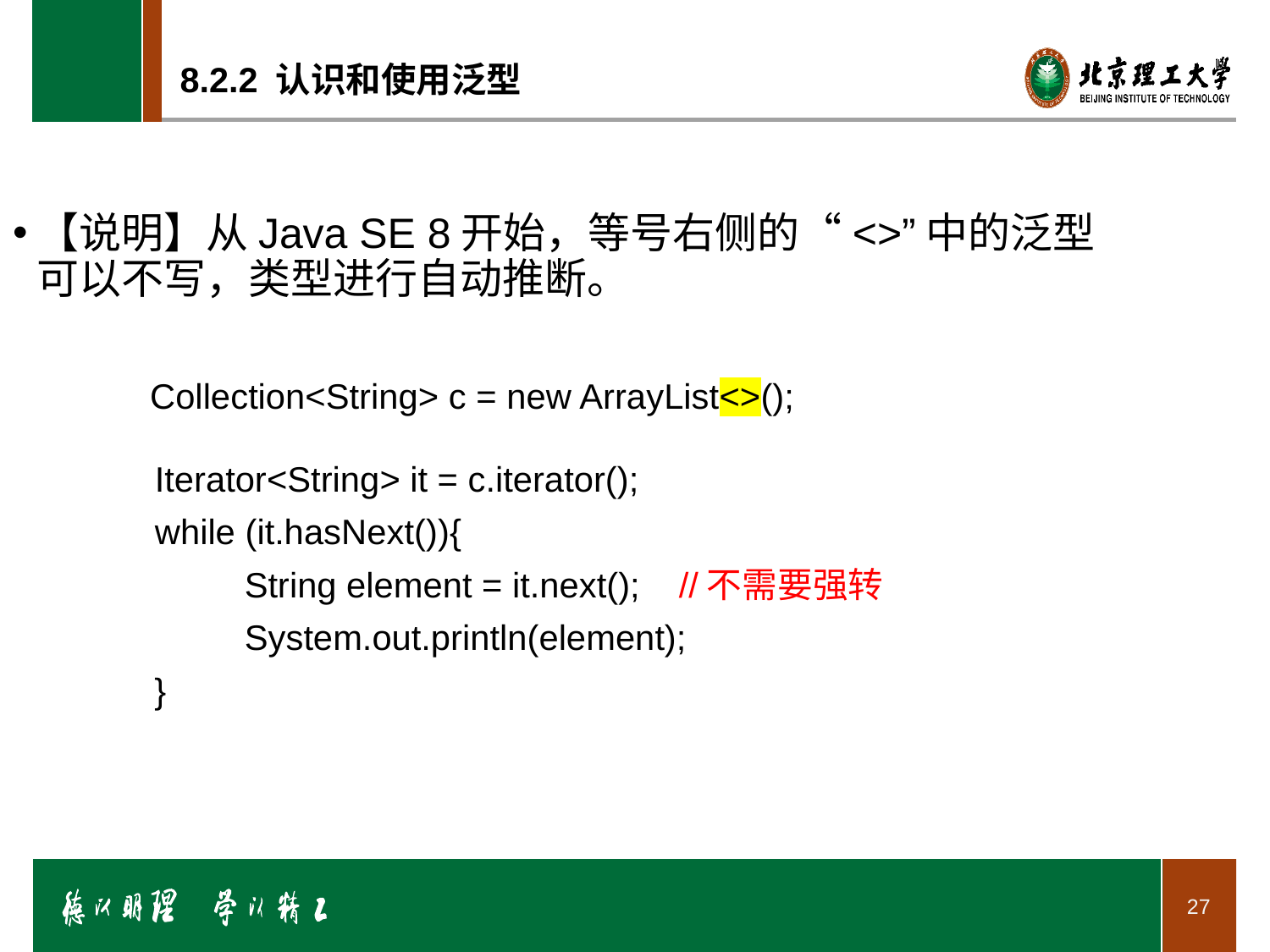

# 8.2.2 认识和使用泛型
【说明】从Java SE 8开始，等号右侧的“<>”中的泛型可以不写，类型进行自动推断。
Collection<String> c = new ArrayList<>();
Iterator<String> it = c.iterator();
while (it.hasNext()){
	String element = it.next();    //不需要强转
	System.out.println(element);
}